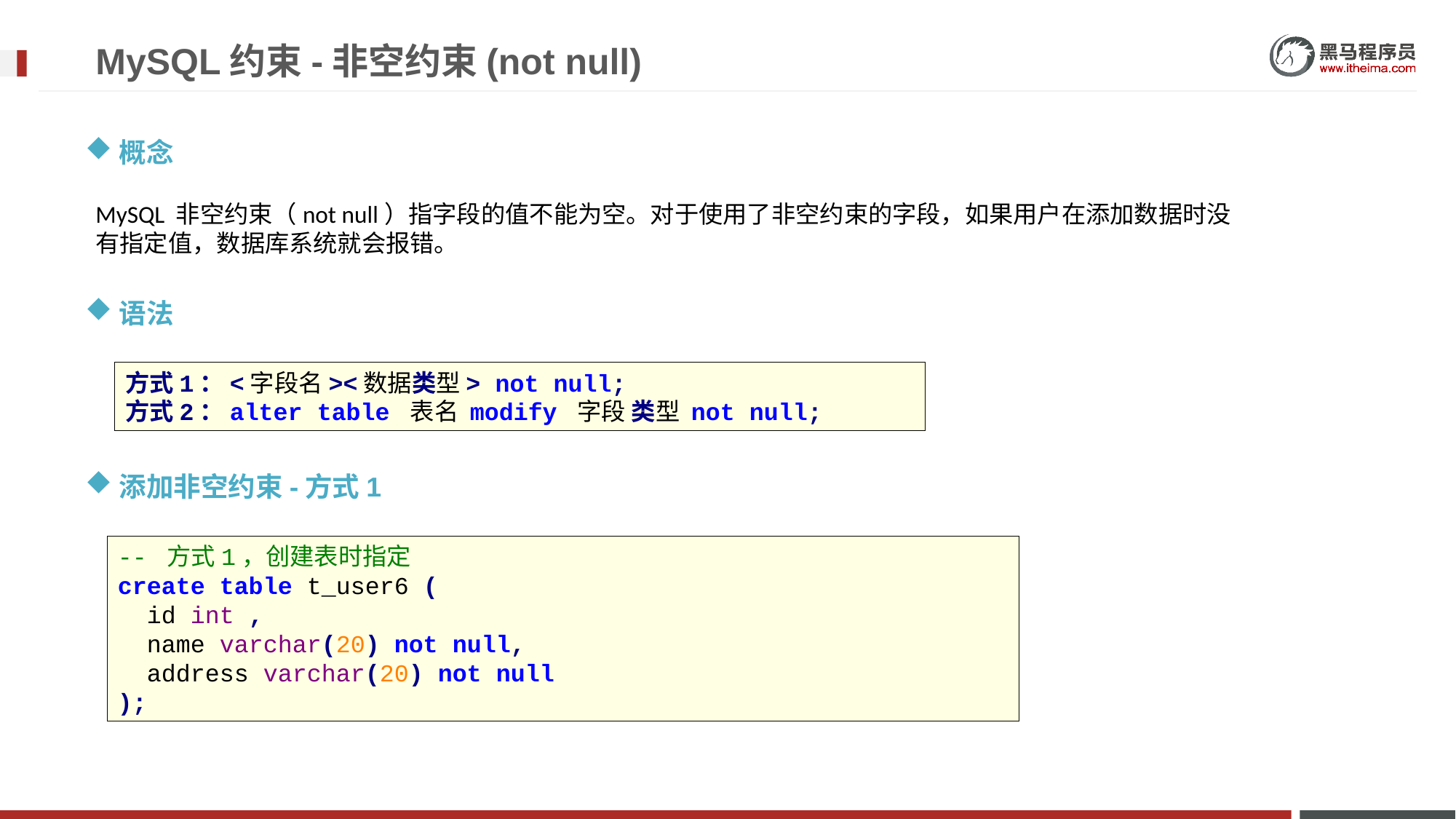

# MySQL约束-非空约束(not null)
概念
MySQL 非空约束（not null）指字段的值不能为空。对于使用了非空约束的字段，如果用户在添加数据时没有指定值，数据库系统就会报错。
语法
方式1：<字段名><数据类型> not null;
方式2：alter table 表名 modify 字段 类型 not null;
添加非空约束-方式1
-- 方式1，创建表时指定
create table t_user6 (
  id int ,
  name varchar(20) not null,
  address varchar(20) not null
);